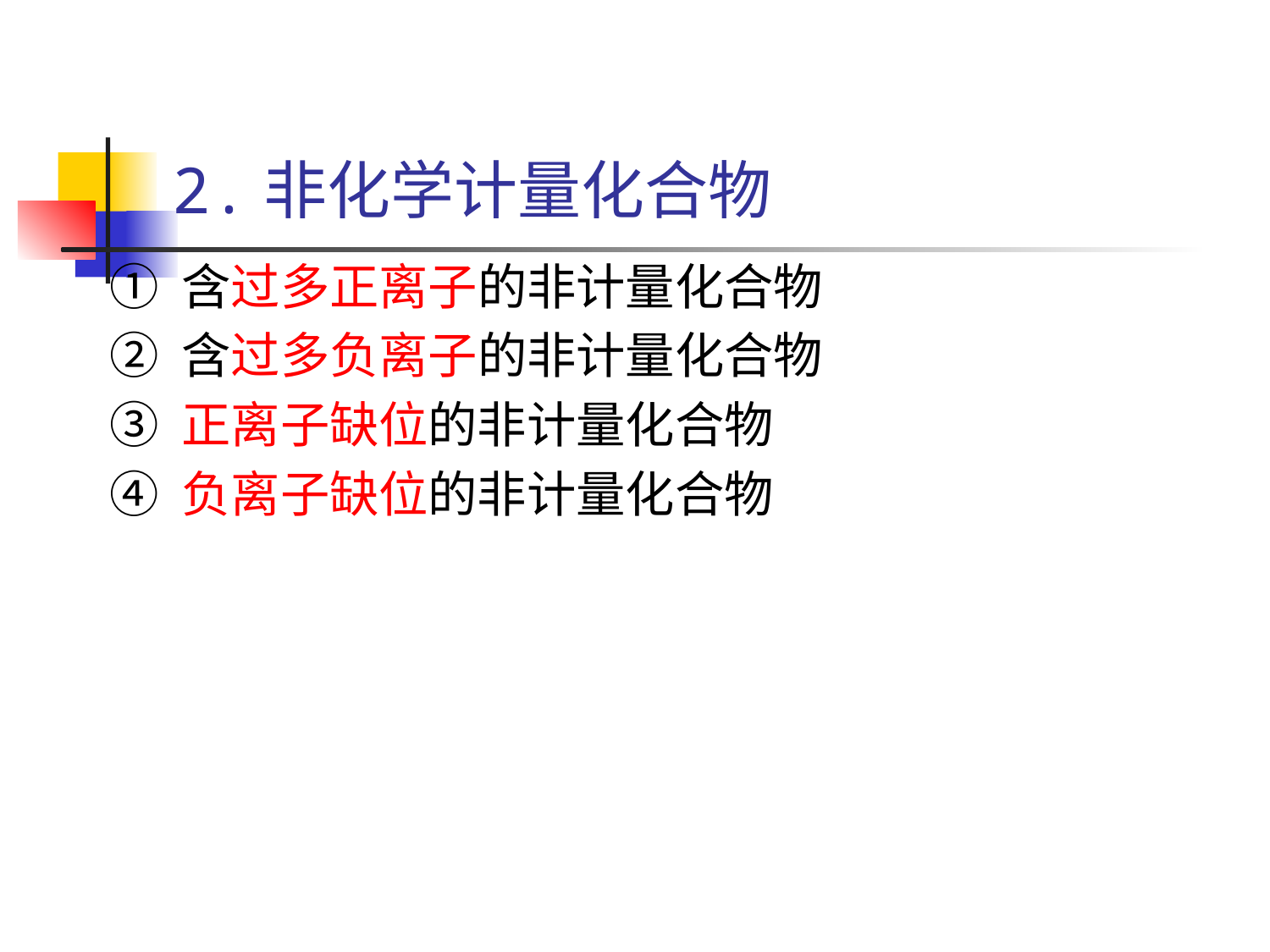

# 2.非化学计量化合物
  ① 含过多正离子的非计量化合物
  ② 含过多负离子的非计量化合物
  ③ 正离子缺位的非计量化合物
  ④ 负离子缺位的非计量化合物